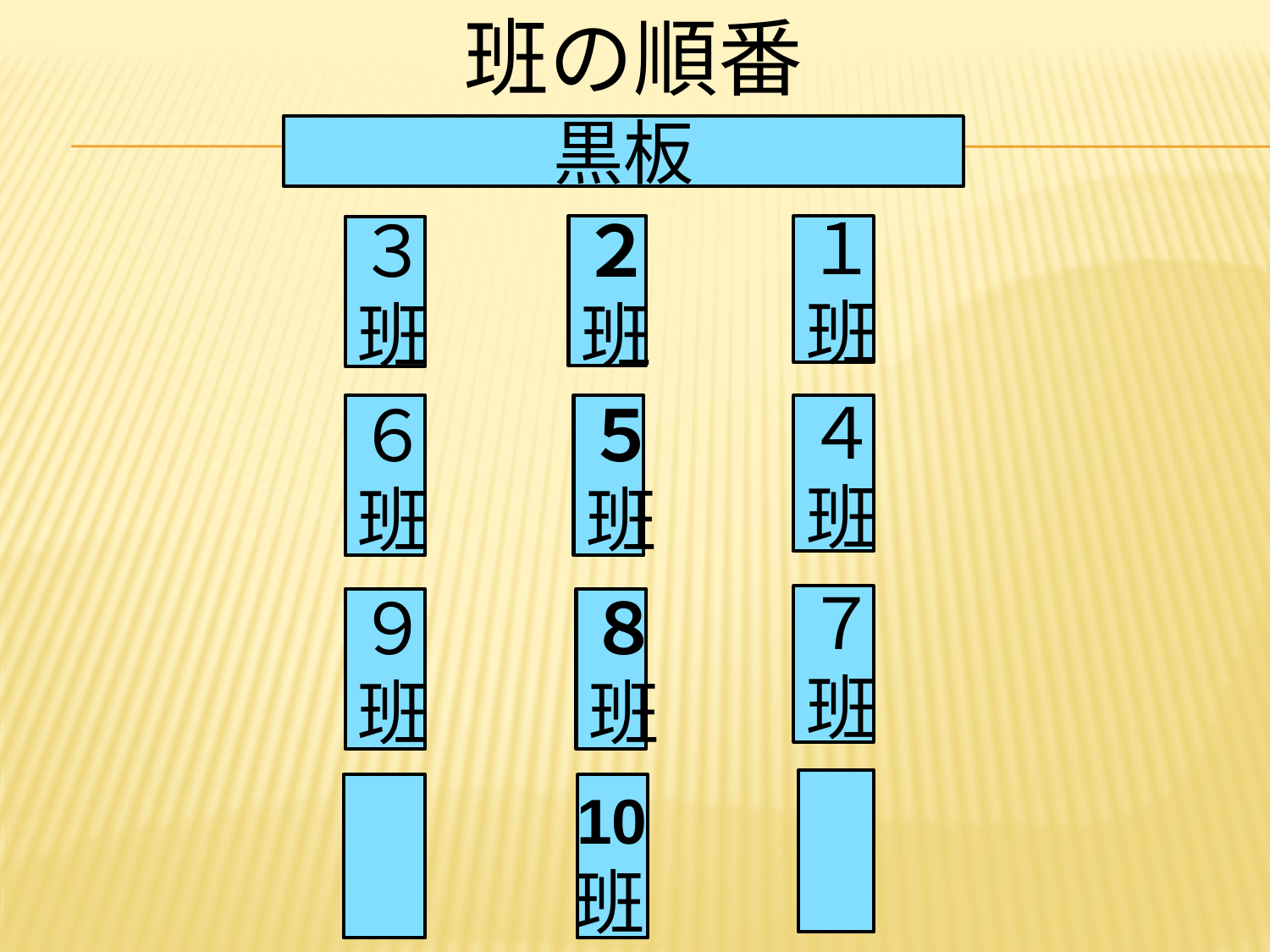

# 班の順番
黒板
２班
１班
３班
５班
４班
６班
７班
９班
８班

10

班